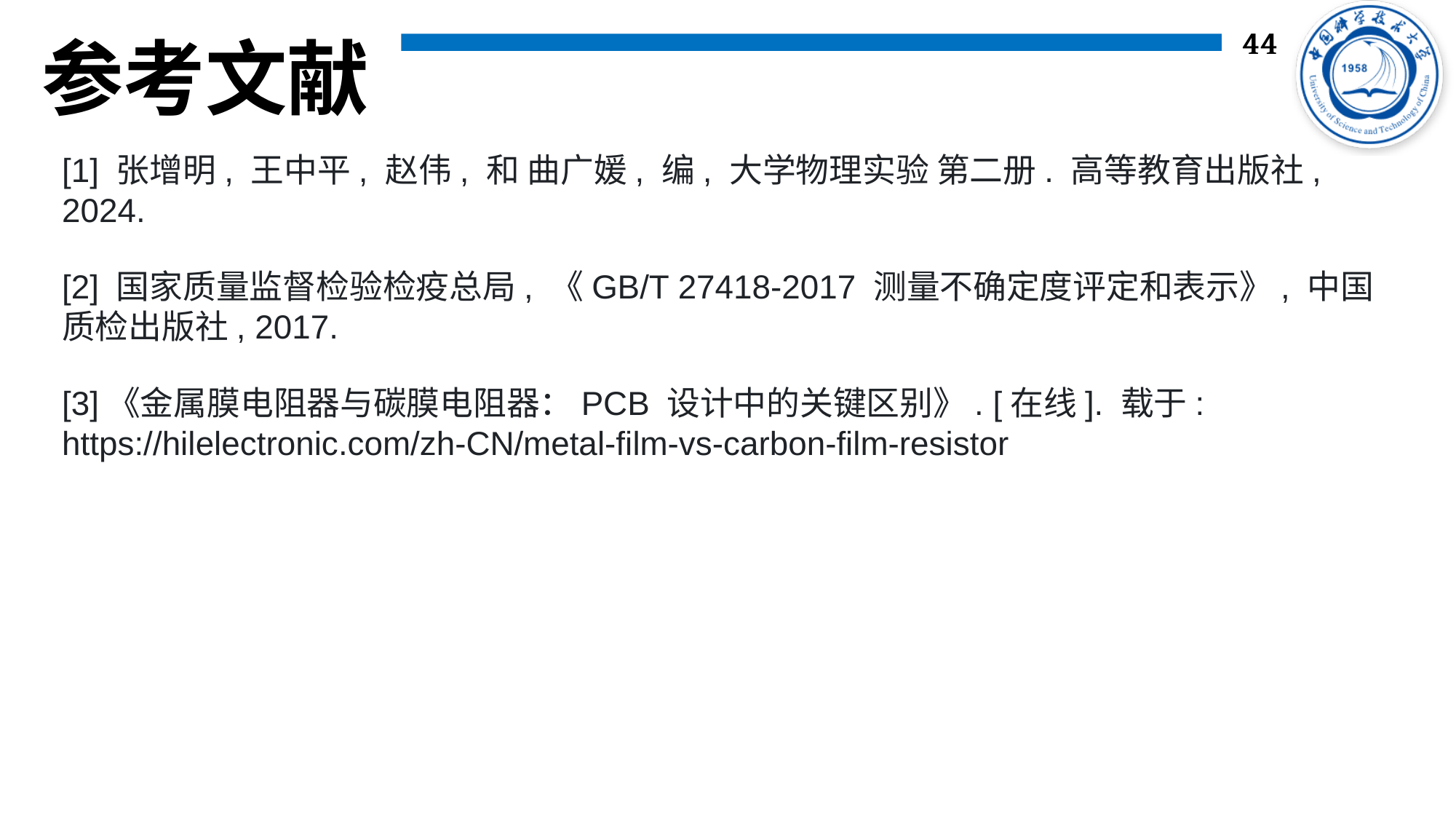

参考文献
[1] 张增明, 王中平, 赵伟, 和 曲广媛, 编, 大学物理实验 第二册. 高等教育出版社, 2024.
[2] 国家质量监督检验检疫总局, 《GB/T 27418-2017 测量不确定度评定和表示》, 中国质检出版社, 2017.
[3]《金属膜电阻器与碳膜电阻器：PCB 设计中的关键区别》. [在线]. 载于: https://hilelectronic.com/zh-CN/metal-film-vs-carbon-film-resistor